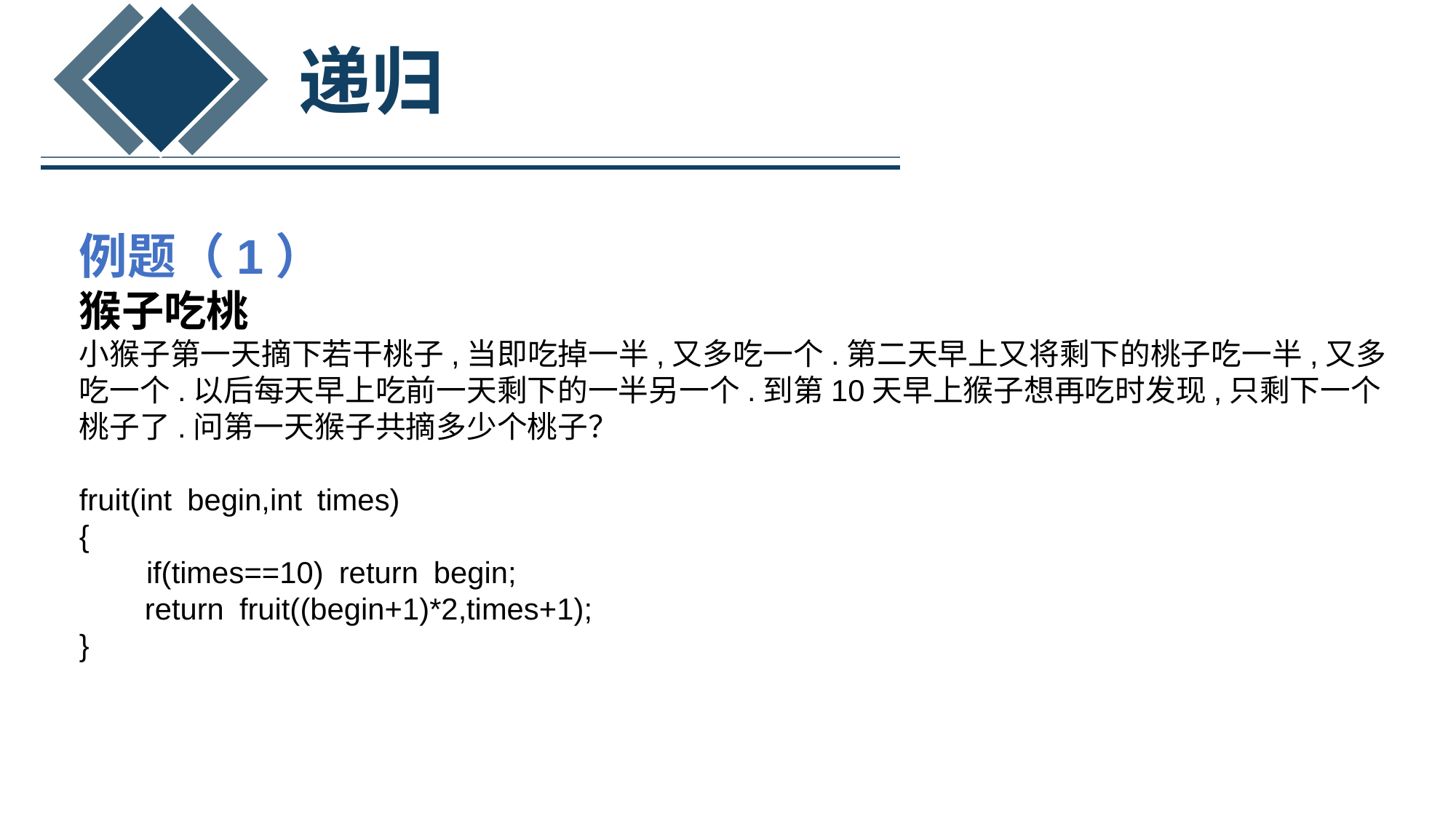

递归
例题（1）
猴子吃桃
小猴子第一天摘下若干桃子,当即吃掉一半,又多吃一个.第二天早上又将剩下的桃子吃一半,又多吃一个.以后每天早上吃前一天剩下的一半另一个.到第10天早上猴子想再吃时发现,只剩下一个桃子了.问第一天猴子共摘多少个桃子？

fruit(int begin,int times)
{
        if(times==10) return begin;
       return fruit((begin+1)*2,times+1);
}